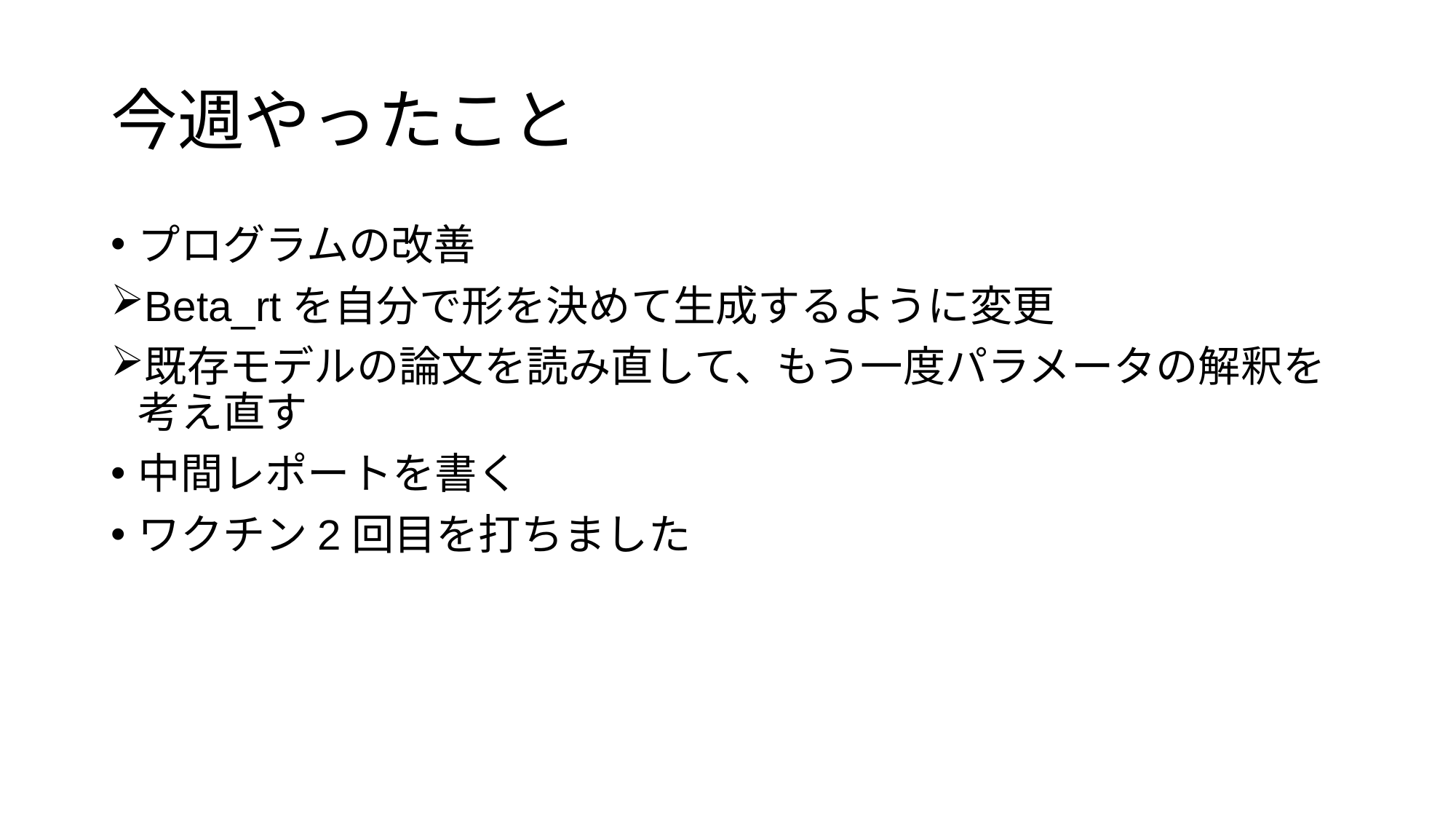

# 今週やったこと
プログラムの改善
Beta_rtを自分で形を決めて生成するように変更
既存モデルの論文を読み直して、もう一度パラメータの解釈を考え直す
中間レポートを書く
ワクチン2回目を打ちました